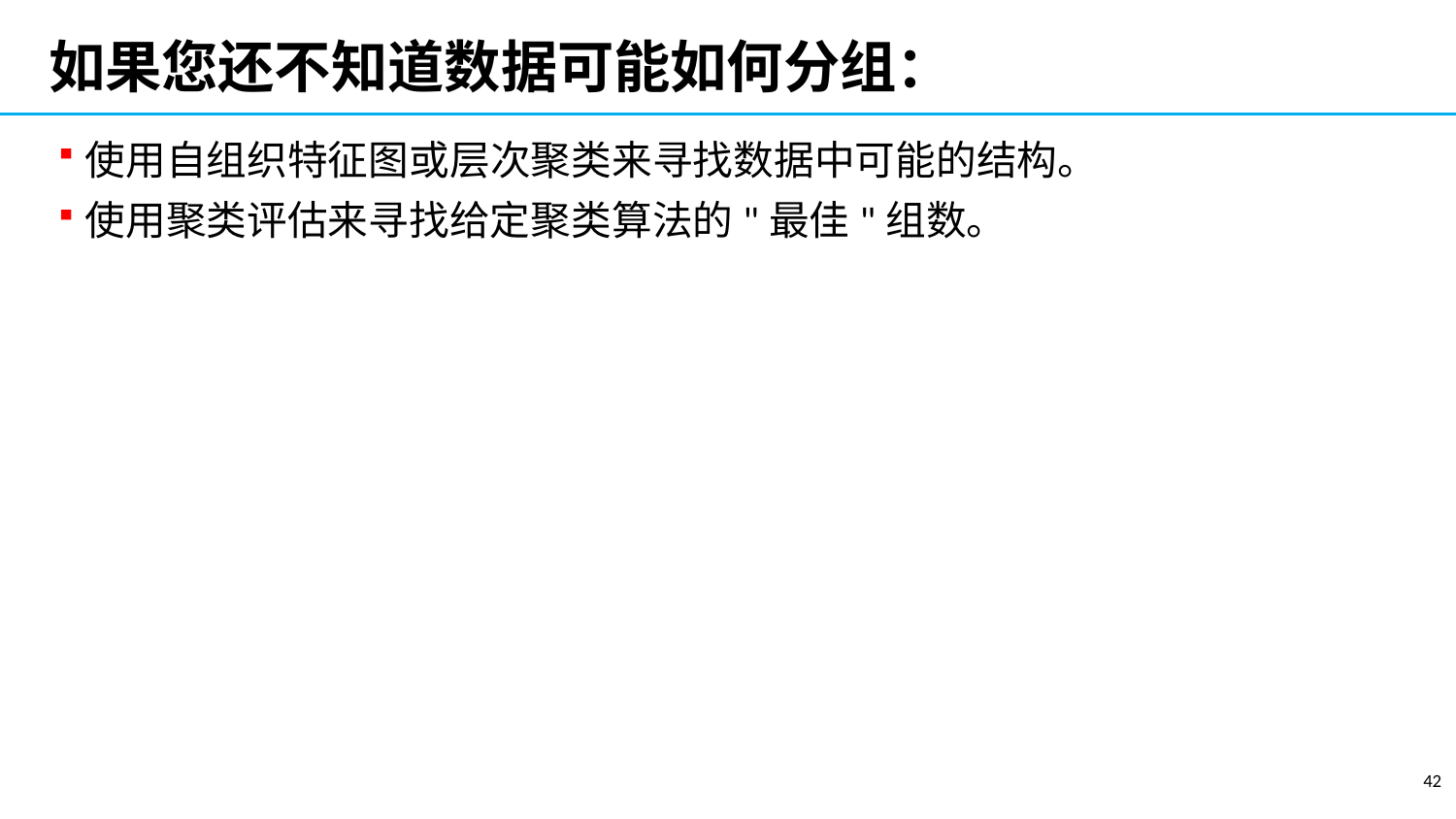

# 如果您还不知道数据可能如何分组：
使用自组织特征图或层次聚类来寻找数据中可能的结构。
使用聚类评估来寻找给定聚类算法的"最佳"组数。

42